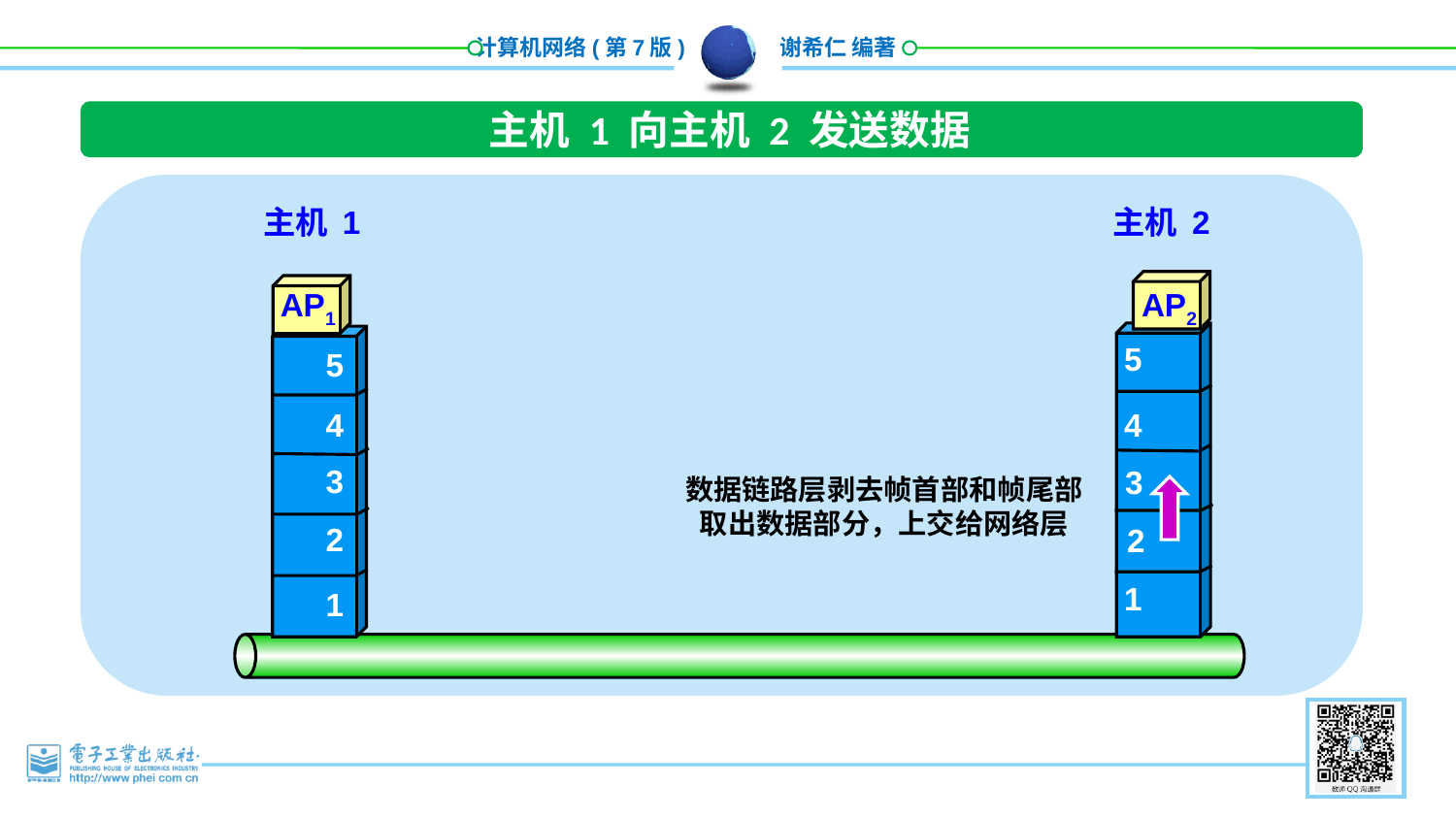

主机 1 向主机 2 发送数据

主机 1
主机 2

AP1
AP2

5
5

4
4

3
3
数据链路层剥去帧首部和帧尾部
取出数据部分，上交给网络层

2
2

1
1